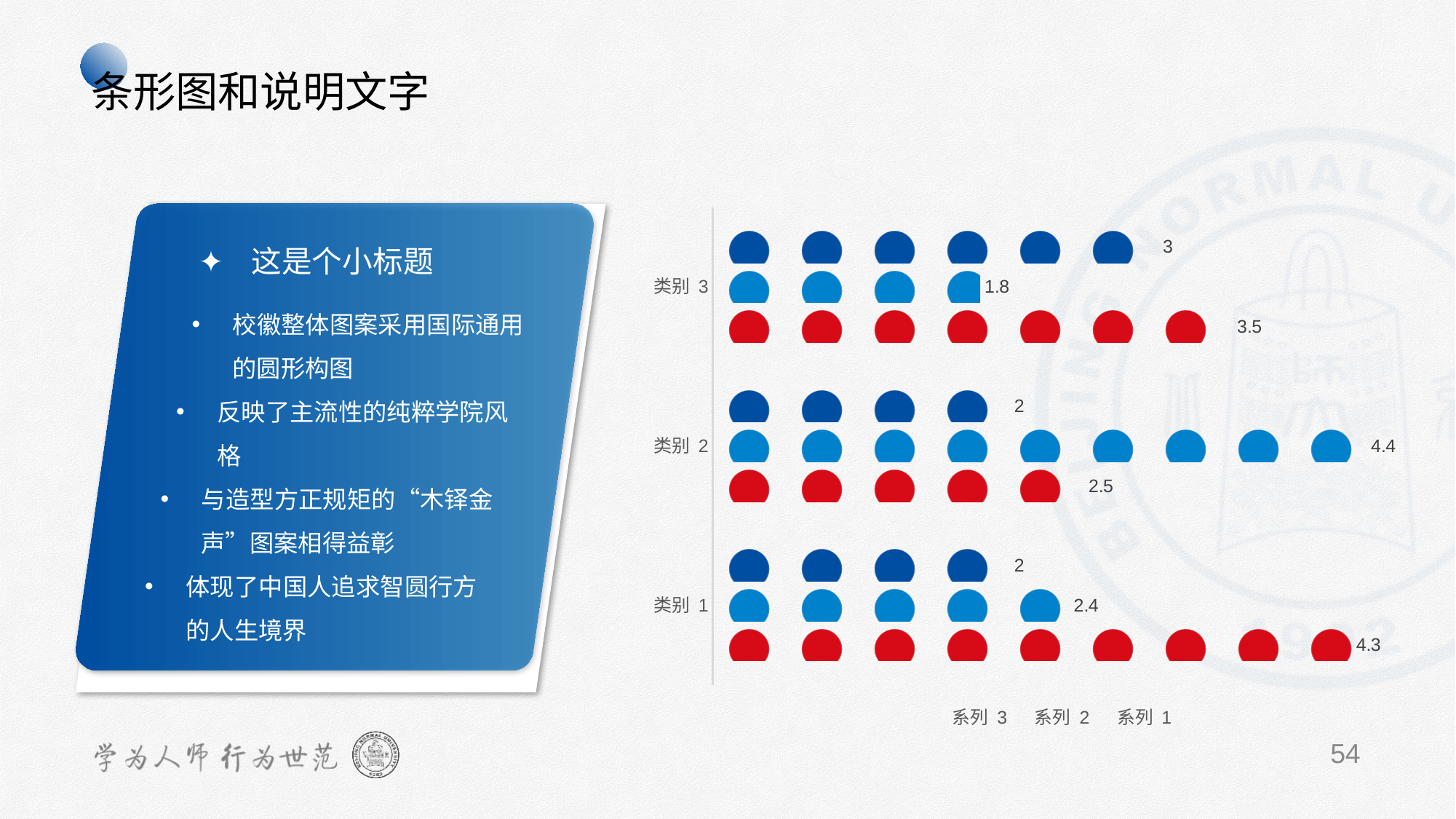

TIP
试一试复制左边的星星，再选中一个图表上的一横条，粘贴，将星星放在表中

TIP
更改数据：右键点击图表-编辑数据

条形图和说明文字

### Chart

| Category | 系列 1 | 系列 2 | 系列 3 |
|---|---|---|---|
| 类别 1 | 4.3 | 2.4 | 2.0 |
| 类别 2 | 2.5 | 4.4 | 2.0 |
| 类别 3 | 3.5 | 1.8 | 3.0 |

✦   这是个小标题
校徽整体图案采用国际通用的圆形构图
反映了主流性的纯粹学院风格
与造型方正规矩的“木铎金声”图案相得益彰
体现了中国人追求智圆行方的人生境界